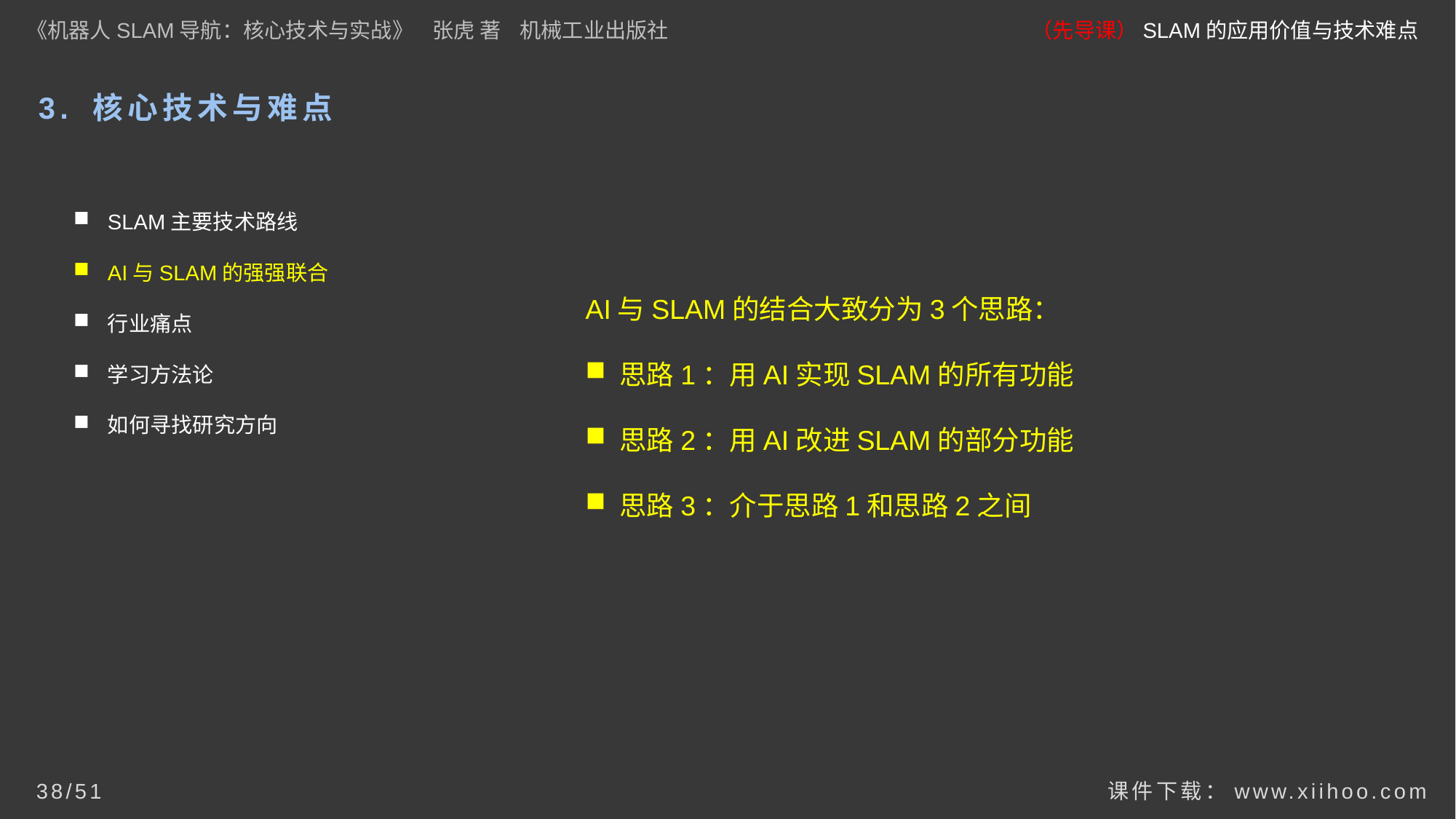

《机器人SLAM导航：核心技术与实战》    张虎 著    机械工业出版社
（先导课）SLAM的应用价值与技术难点
3. 核心技术与难点
SLAM主要技术路线
AI与SLAM的强强联合
行业痛点
学习方法论
如何寻找研究方向
AI与SLAM的结合大致分为3个思路：
思路1：用AI实现SLAM的所有功能
思路2：用AI改进SLAM的部分功能
思路3：介于思路1和思路2之间
课件下载：www.xiihoo.com
38/51